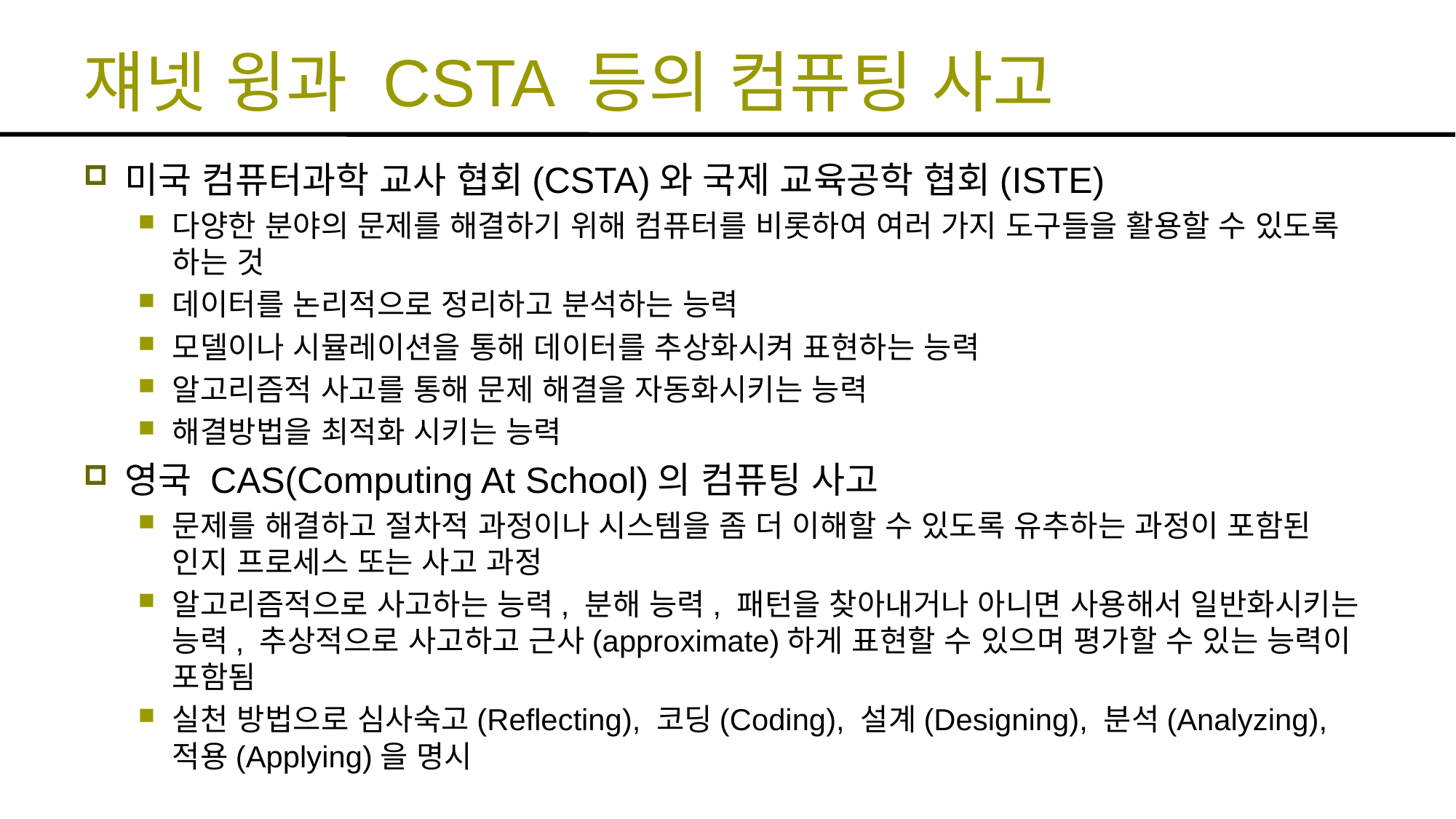

# 쟤넷 윙과 CSTA 등의 컴퓨팅 사고
미국 컴퓨터과학 교사 협회(CSTA)와 국제 교육공학 협회(ISTE)
다양한 분야의 문제를 해결하기 위해 컴퓨터를 비롯하여 여러 가지 도구들을 활용할 수 있도록 하는 것
데이터를 논리적으로 정리하고 분석하는 능력
모델이나 시뮬레이션을 통해 데이터를 추상화시켜 표현하는 능력
알고리즘적 사고를 통해 문제 해결을 자동화시키는 능력
해결방법을 최적화 시키는 능력
영국 CAS(Computing At School)의 컴퓨팅 사고
문제를 해결하고 절차적 과정이나 시스템을 좀 더 이해할 수 있도록 유추하는 과정이 포함된 인지 프로세스 또는 사고 과정
알고리즘적으로 사고하는 능력, 분해 능력, 패턴을 찾아내거나 아니면 사용해서 일반화시키는 능력, 추상적으로 사고하고 근사(approximate)하게 표현할 수 있으며 평가할 수 있는 능력이 포함됨
실천 방법으로 심사숙고(Reflecting), 코딩(Coding), 설계(Designing), 분석(Analyzing), 적용(Applying)을 명시